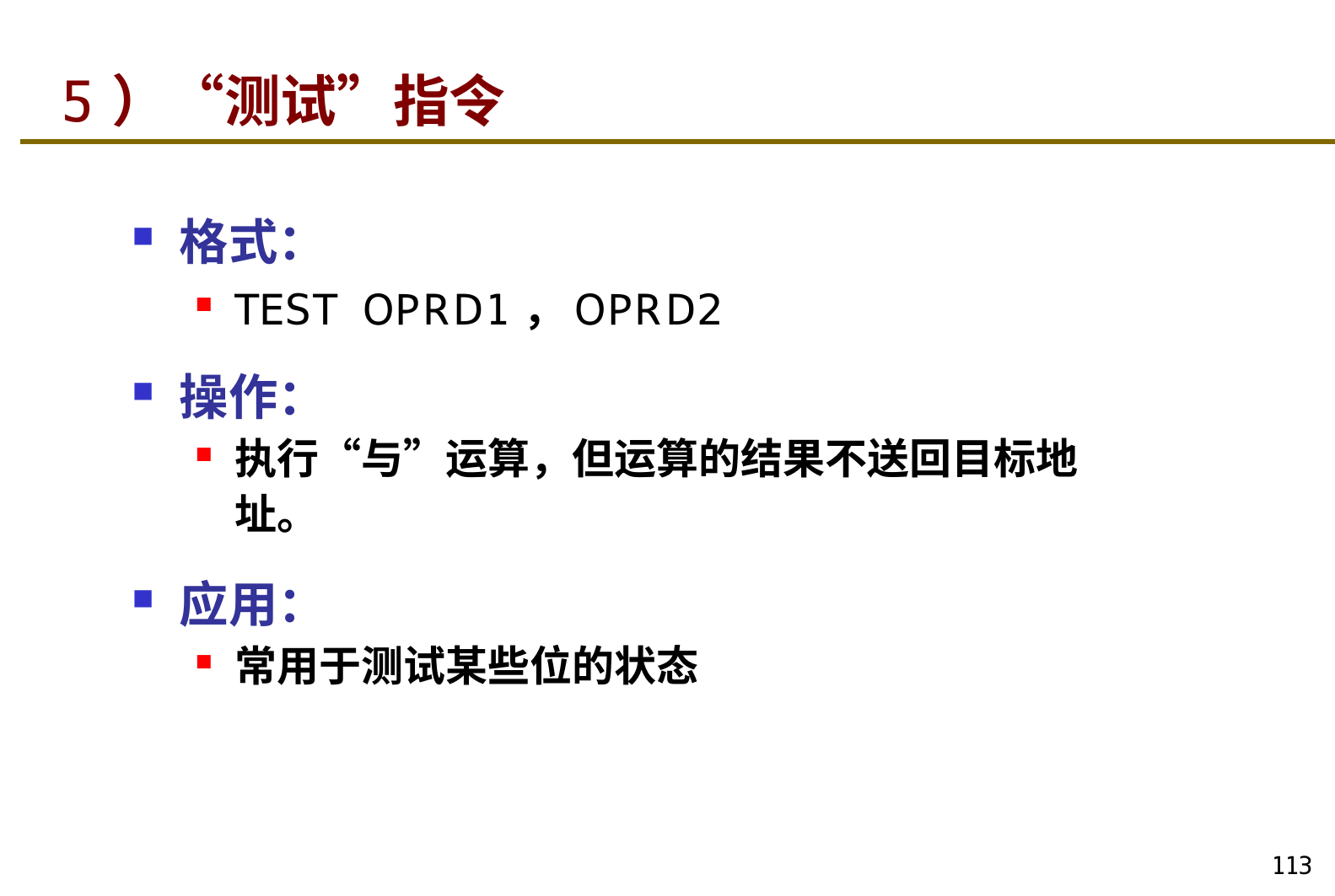

# 5）“测试”指令
格式：
TEST  OPRD1，OPRD2
操作：
执行“与”运算，但运算的结果不送回目标地址。
应用：
常用于测试某些位的状态
113